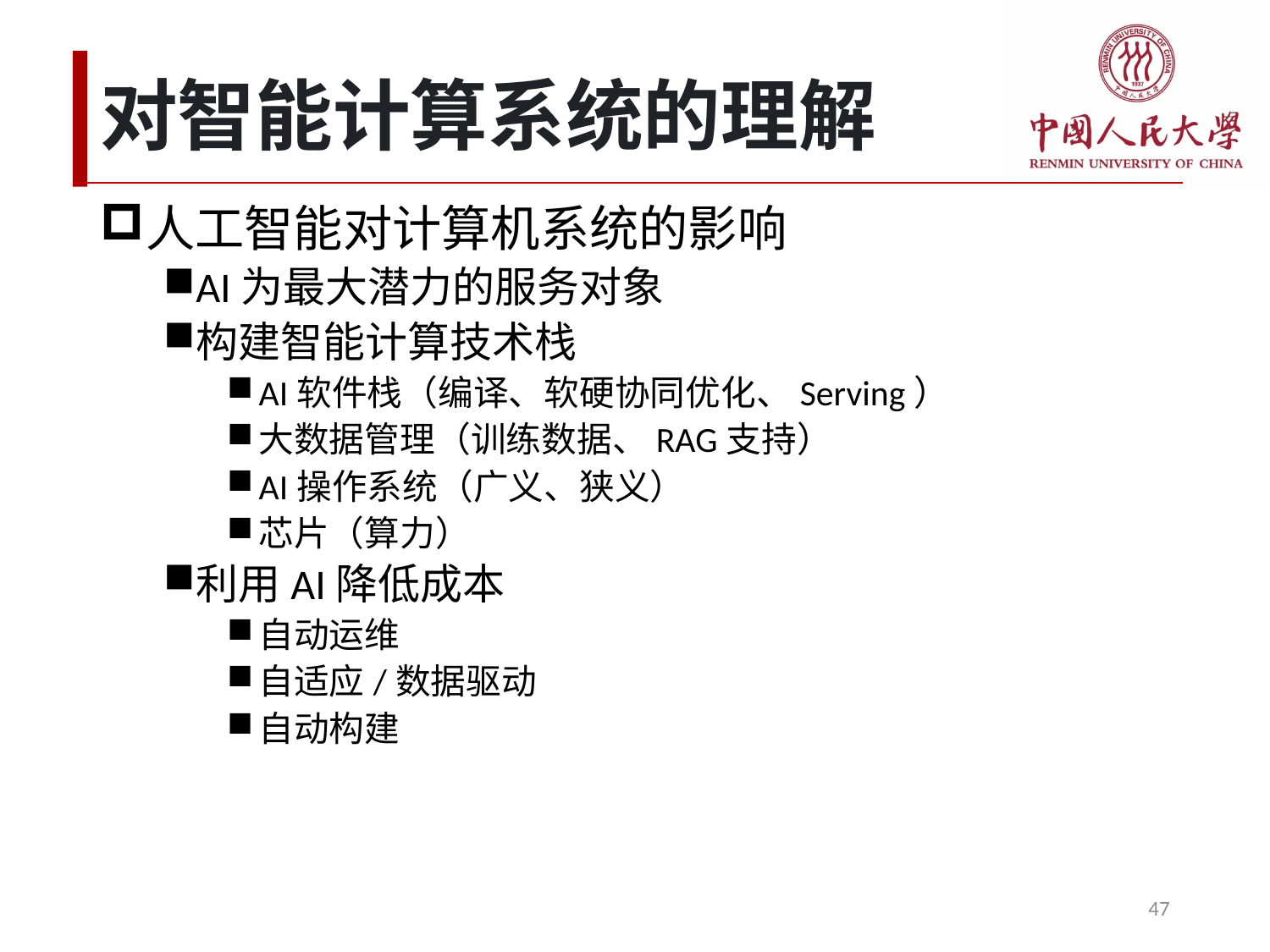

# 对智能计算系统的理解
人工智能对计算机系统的影响
AI为最大潜力的服务对象
构建智能计算技术栈
AI软件栈（编译、软硬协同优化、Serving）
大数据管理（训练数据、RAG支持）
AI操作系统（广义、狭义）
芯片（算力）
利用AI降低成本
自动运维
自适应/数据驱动
自动构建

47